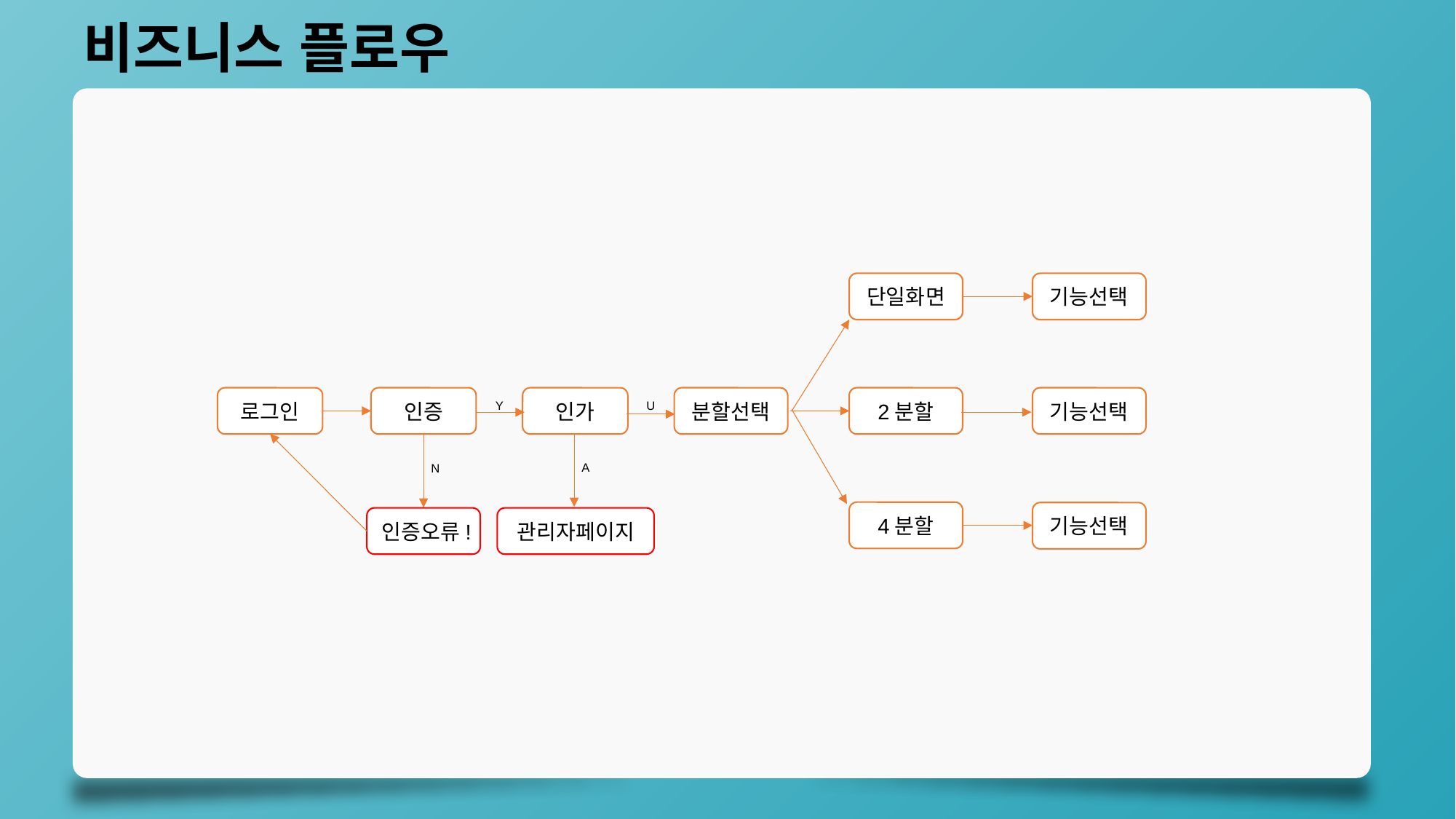

비즈니스 플로우

기능선택
단일화면
2분할
기능선택
인증
인가
분할선택
로그인
Y
U

A
N
4분할
기능선택
인증오류!
관리자페이지